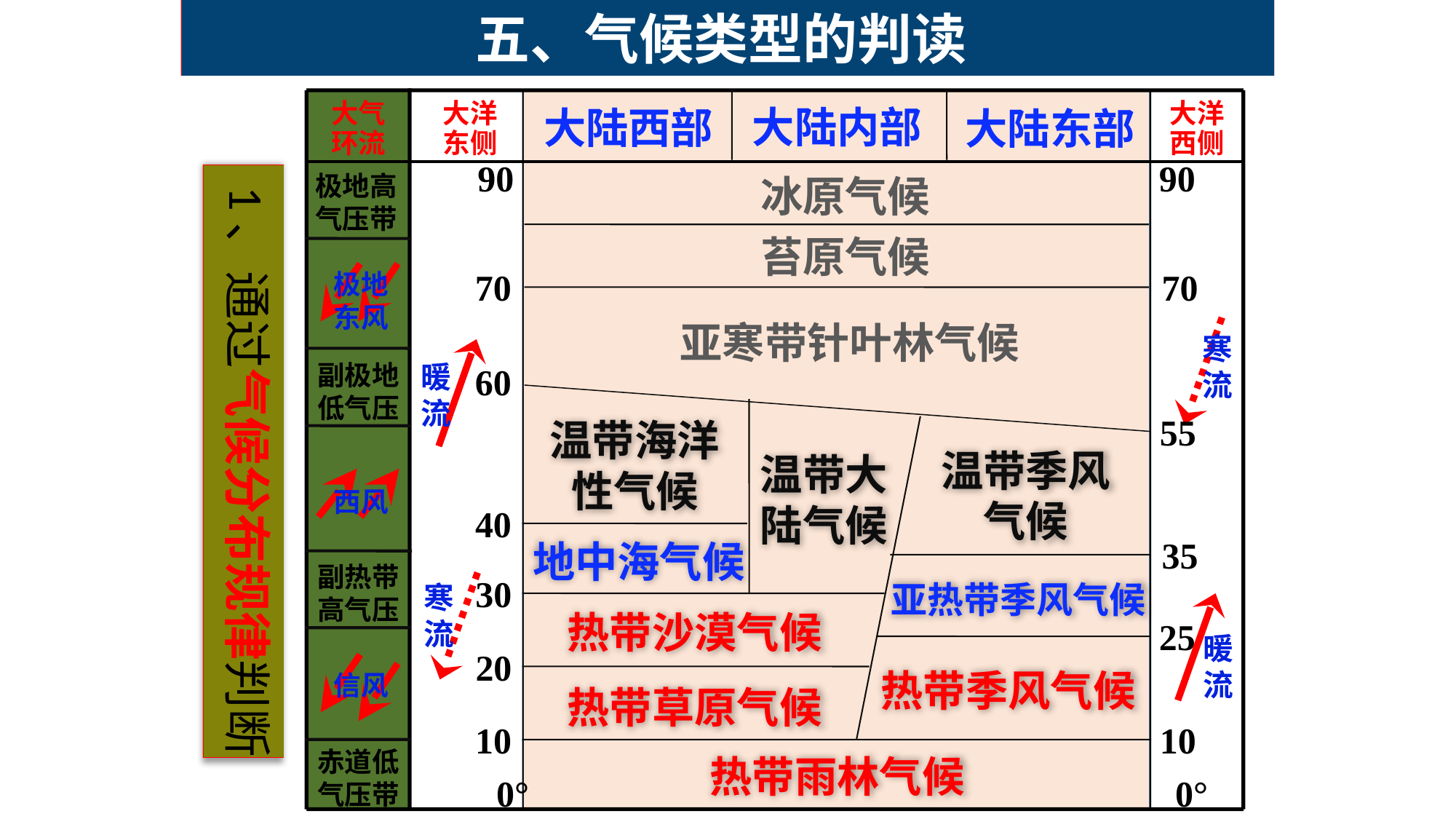

五、气候类型的判读

大陆内部

大陆西部
大陆东部
大气
环流
大洋
东侧
大洋
西侧
90
90
冰原气候

极地高
气压带
 1、通过气候分布规律判断
苔原气候

70
70
极地
东风

亚寒带针叶林气候

寒
流

副极地低气压
暖
流

60

55
温带海洋
性气候

温带季风
气候
温带大
陆气候

西风
40

地中海气候
35

副热带高气压

30
亚热带季风气候
寒
流

热带沙漠气候
25
暖
流

20
热带季风气候

信风

热带草原气候
10
10

热带雨林气候
赤道低
气压带

0°
0°